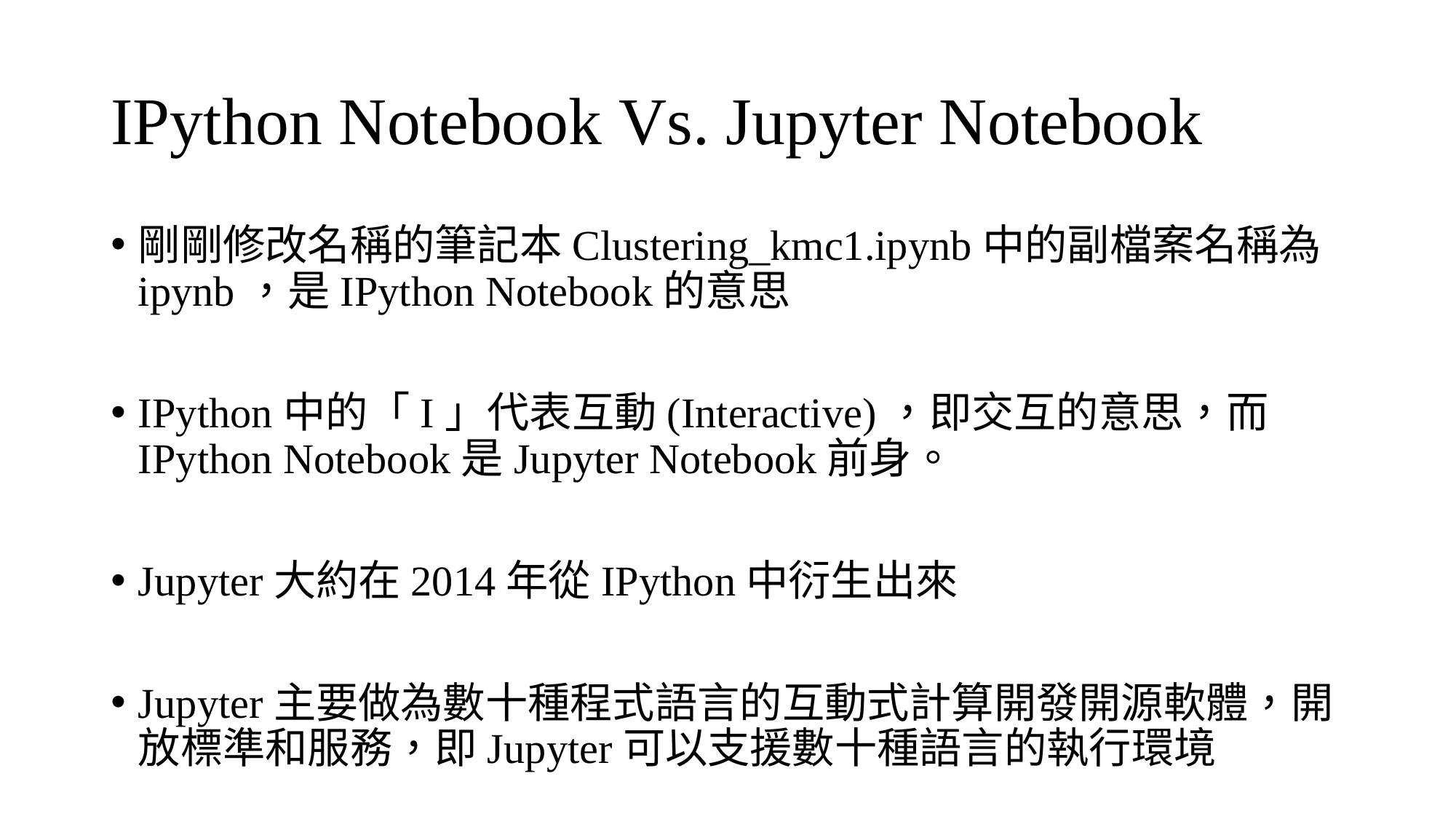

# IPython Notebook Vs. Jupyter Notebook
剛剛修改名稱的筆記本Clustering_kmc1.ipynb中的副檔案名稱為ipynb，是IPython Notebook的意思

IPython中的「I」代表互動(Interactive)，即交互的意思，而IPython Notebook是Jupyter Notebook前身。

Jupyter大約在2014年從IPython中衍生出來

Jupyter主要做為數十種程式語言的互動式計算開發開源軟體，開放標準和服務，即Jupyter可以支援數十種語言的執行環境